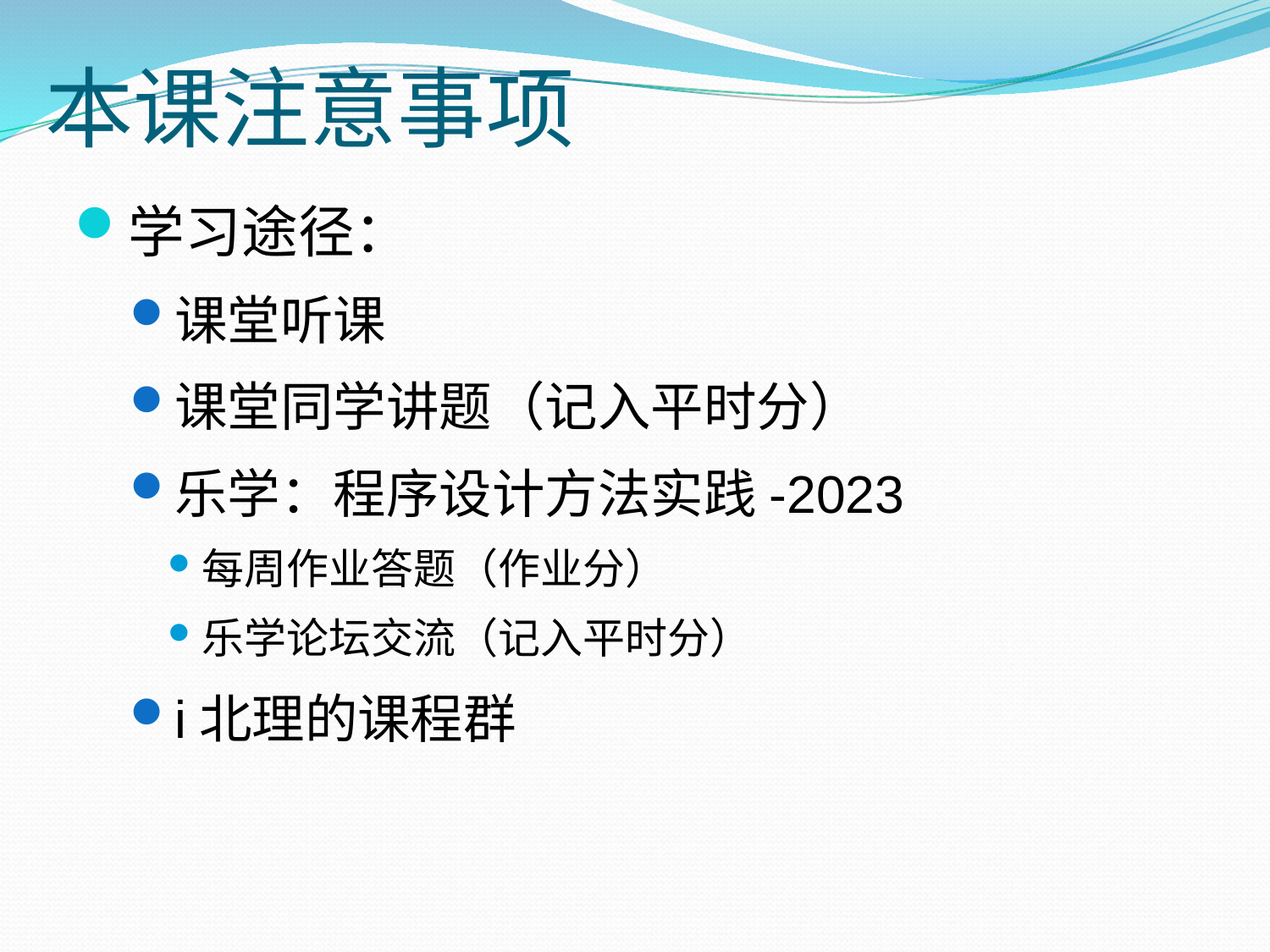

# 本课注意事项
学习途径：
课堂听课
课堂同学讲题（记入平时分）
乐学：程序设计方法实践-2023
每周作业答题（作业分）
乐学论坛交流（记入平时分）
i北理的课程群